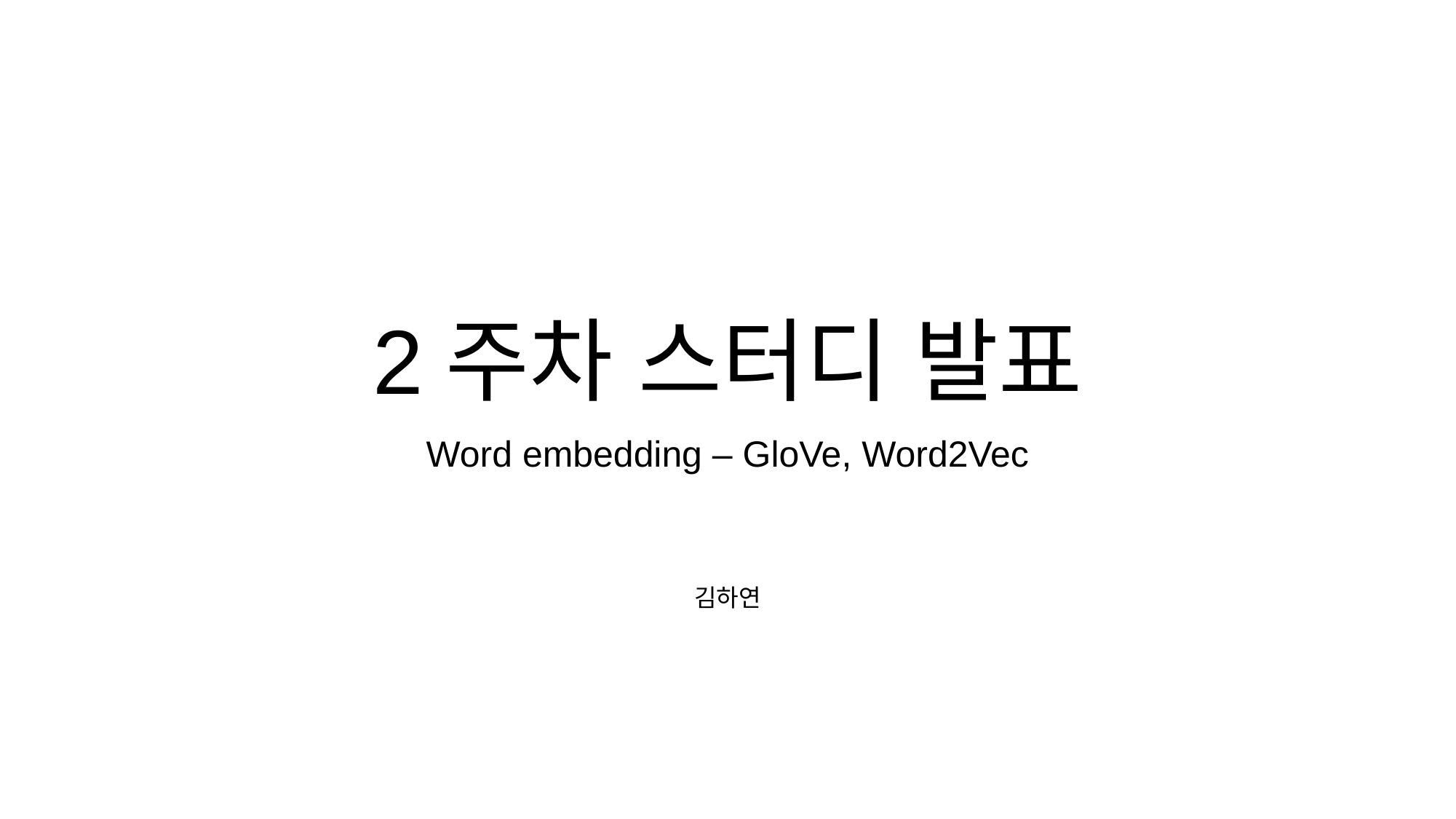

# 2주차 스터디 발표
Word embedding – GloVe, Word2Vec

김하연